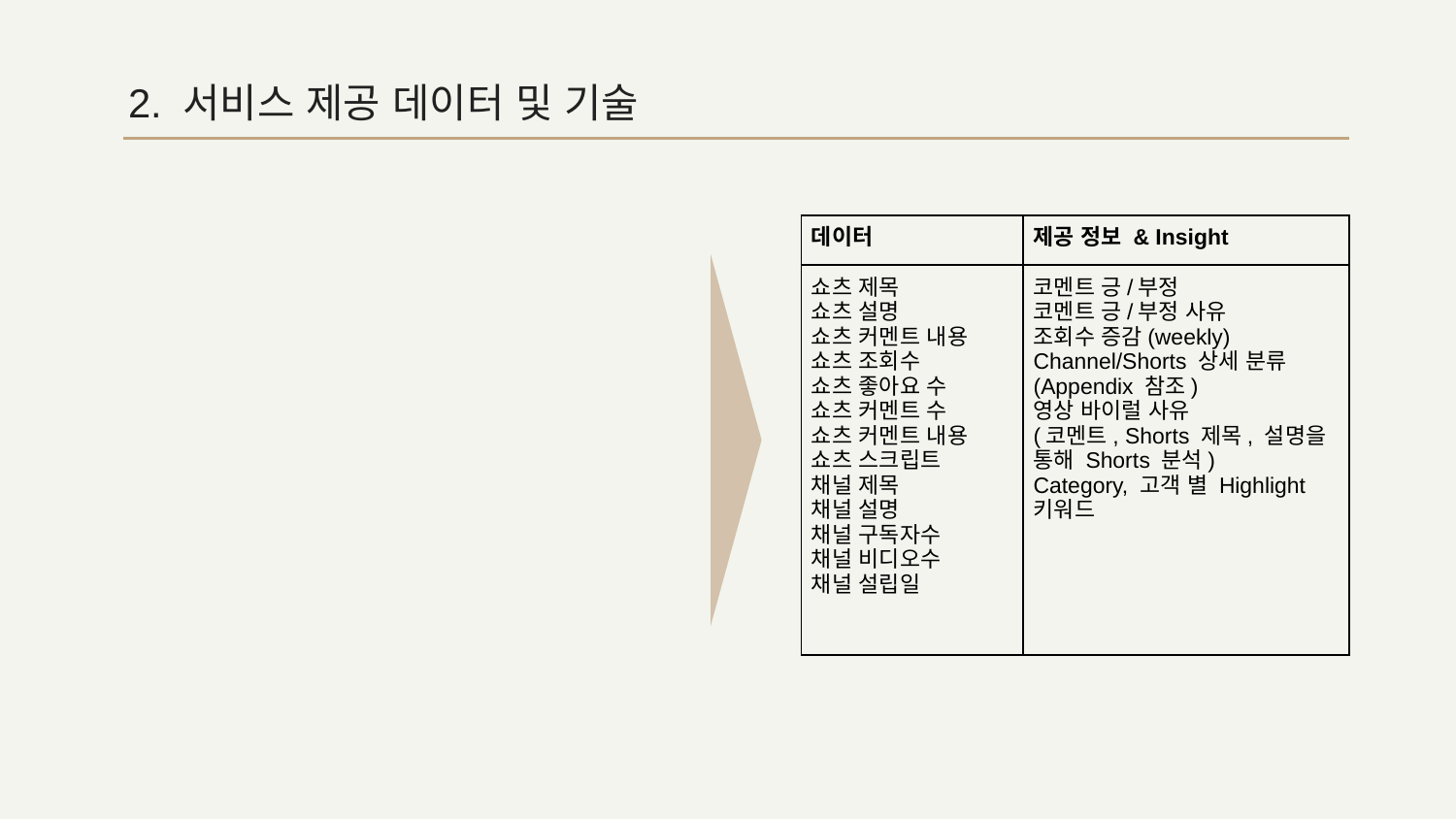

# 2. 서비스 제공 데이터 및 기술
| 데이터 | 제공 정보 & Insight |
| --- | --- |
| 쇼츠 제목 쇼츠 설명 쇼츠 커멘트 내용 쇼츠 조회수 쇼츠 좋아요 수 쇼츠 커멘트 수 쇼츠 커멘트 내용 쇼츠 스크립트 채널 제목 채널 설명 채널 구독자수 채널 비디오수 채널 설립일 | 코멘트 긍/부정 코멘트 긍/부정 사유 조회수 증감(weekly) Channel/Shorts 상세 분류(Appendix 참조) 영상 바이럴 사유 (코멘트, Shorts 제목, 설명을 통해 Shorts 분석) Category, 고객 별 Highlight 키워드 |